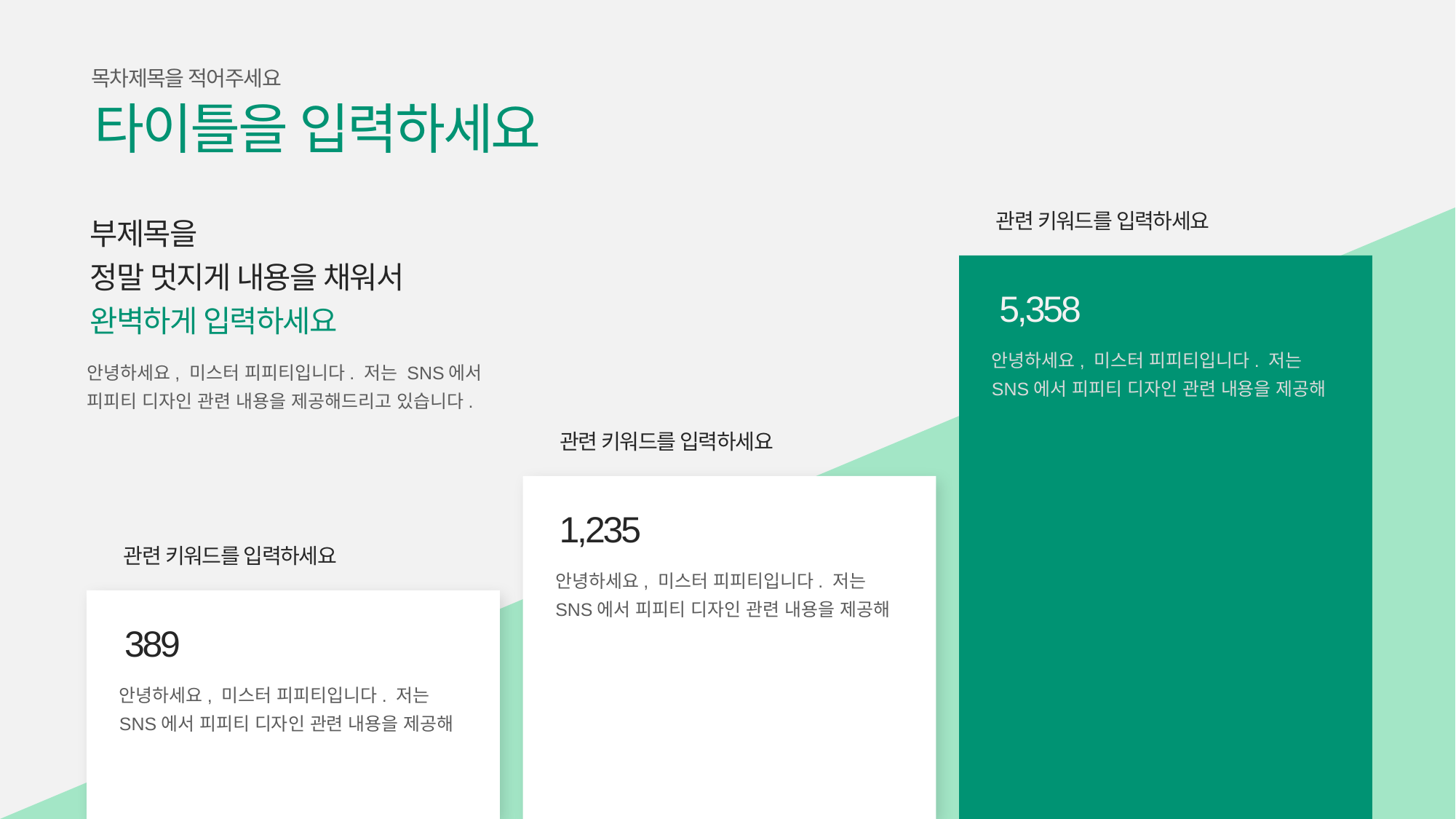

목차제목을 적어주세요
타이틀을 입력하세요
부제목을
정말 멋지게 내용을 채워서
완벽하게 입력하세요

관련 키워드를 입력하세요

5,358
안녕하세요, 미스터 피피티입니다. 저는 SNS에서 피피티 디자인 관련 내용을 제공해
안녕하세요, 미스터 피피티입니다. 저는 SNS에서 피피티 디자인 관련 내용을 제공해드리고 있습니다.
관련 키워드를 입력하세요

1,235
관련 키워드를 입력하세요
안녕하세요, 미스터 피피티입니다. 저는 SNS에서 피피티 디자인 관련 내용을 제공해

389
안녕하세요, 미스터 피피티입니다. 저는 SNS에서 피피티 디자인 관련 내용을 제공해